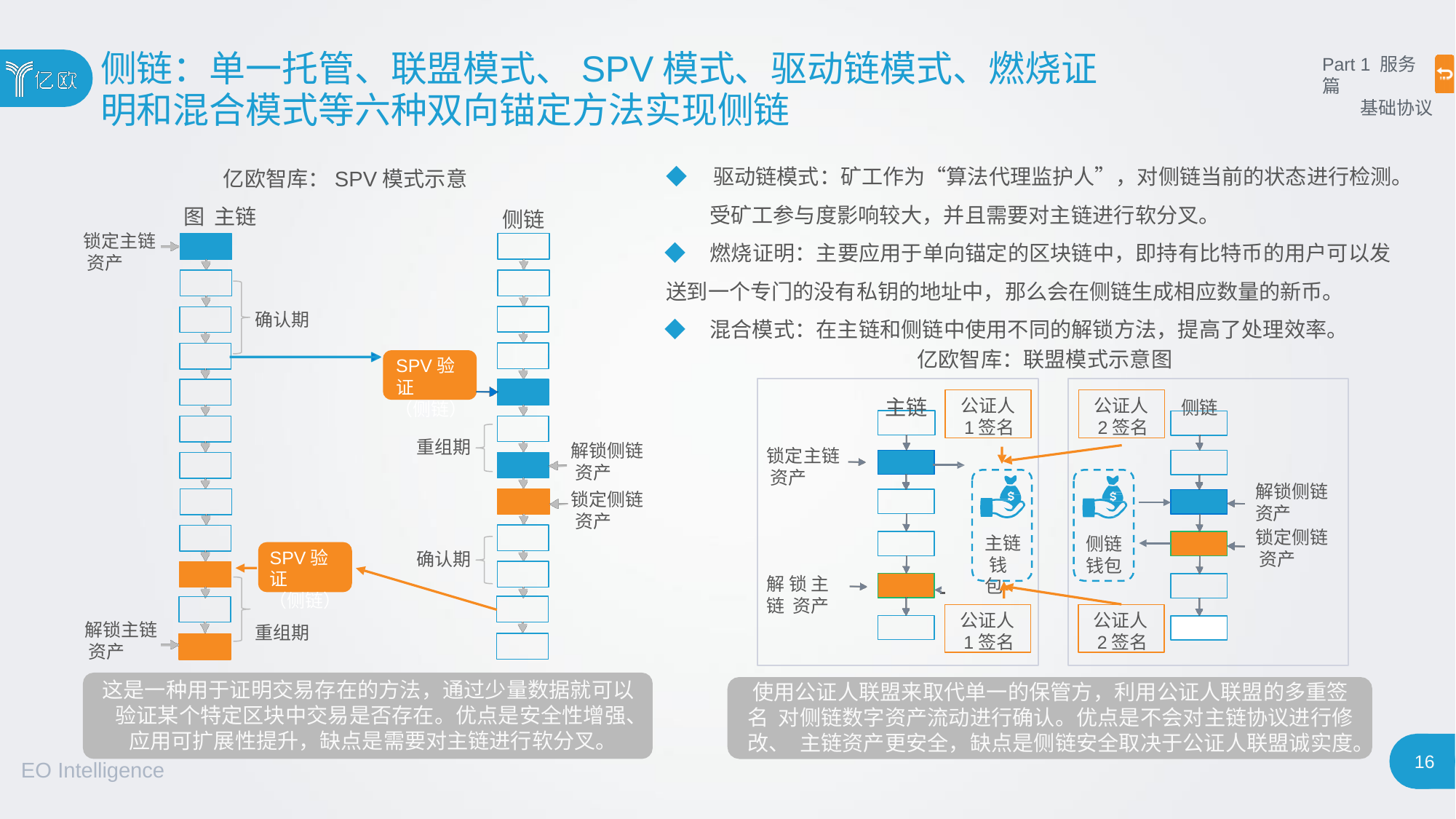

# 侧链：单一托管、联盟模式、SPV模式、驱动链模式、燃烧证
明和混合模式等六种双向锚定方法实现侧链
Part 1 服务篇
基础协议

◆ 驱动链模式：矿工作为“算法代理监护人”，对侧链当前的状态进行检测。  受矿工参与度影响较大，并且需要对主链进行软分叉。
◆ 燃烧证明：主要应用于单向锚定的区块链中，即持有比特币的用户可以发
送到一个专门的没有私钥的地址中，那么会在侧链生成相应数量的新币。
◆ 混合模式：在主链和侧链中使用不同的解锁方法，提高了处理效率。
亿欧智库：联盟模式示意图
亿欧智库：SPV模式示意图  主链
侧链
锁定主链  资产

确认期

SPV验证
（侧链）

主链	侧链

公证人
1签名
公证人
2签名

重组期
解锁侧链  资产
锁定侧链  资产

锁定主链  资产

解锁侧链
资产
锁定侧链  资产

主链  钱包

侧链
钱包

SPV验证
（侧链）
重组期
确认期

解 锁 主 链  资产

公证人
1签名
公证人
2签名

解锁主链  资产

这是一种用于证明交易存在的方法，通过少量数据就可以  验证某个特定区块中交易是否存在。优点是安全性增强、  应用可扩展性提升，缺点是需要对主链进行软分叉。

使用公证人联盟来取代单一的保管方，利用公证人联盟的多重签名  对侧链数字资产流动进行确认。优点是不会对主链协议进行修改、  主链资产更安全，缺点是侧链安全取决于公证人联盟诚实度。

16
EO Intelligence